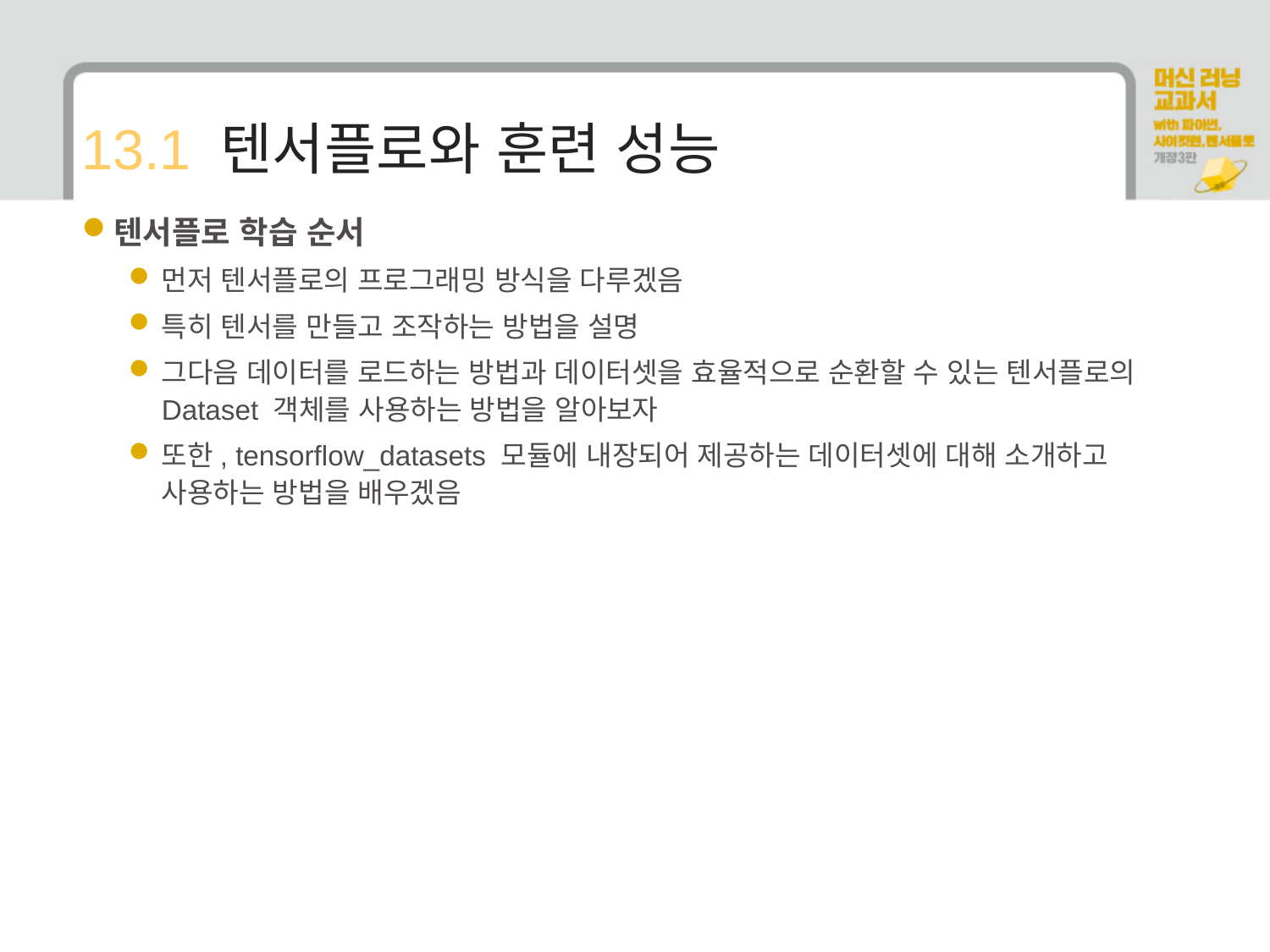

# 13.1 텐서플로와 훈련 성능
텐서플로 학습 순서
먼저 텐서플로의 프로그래밍 방식을 다루겠음
특히 텐서를 만들고 조작하는 방법을 설명
그다음 데이터를 로드하는 방법과 데이터셋을 효율적으로 순환할 수 있는 텐서플로의 Dataset 객체를 사용하는 방법을 알아보자
또한, tensorflow_datasets 모듈에 내장되어 제공하는 데이터셋에 대해 소개하고 사용하는 방법을 배우겠음